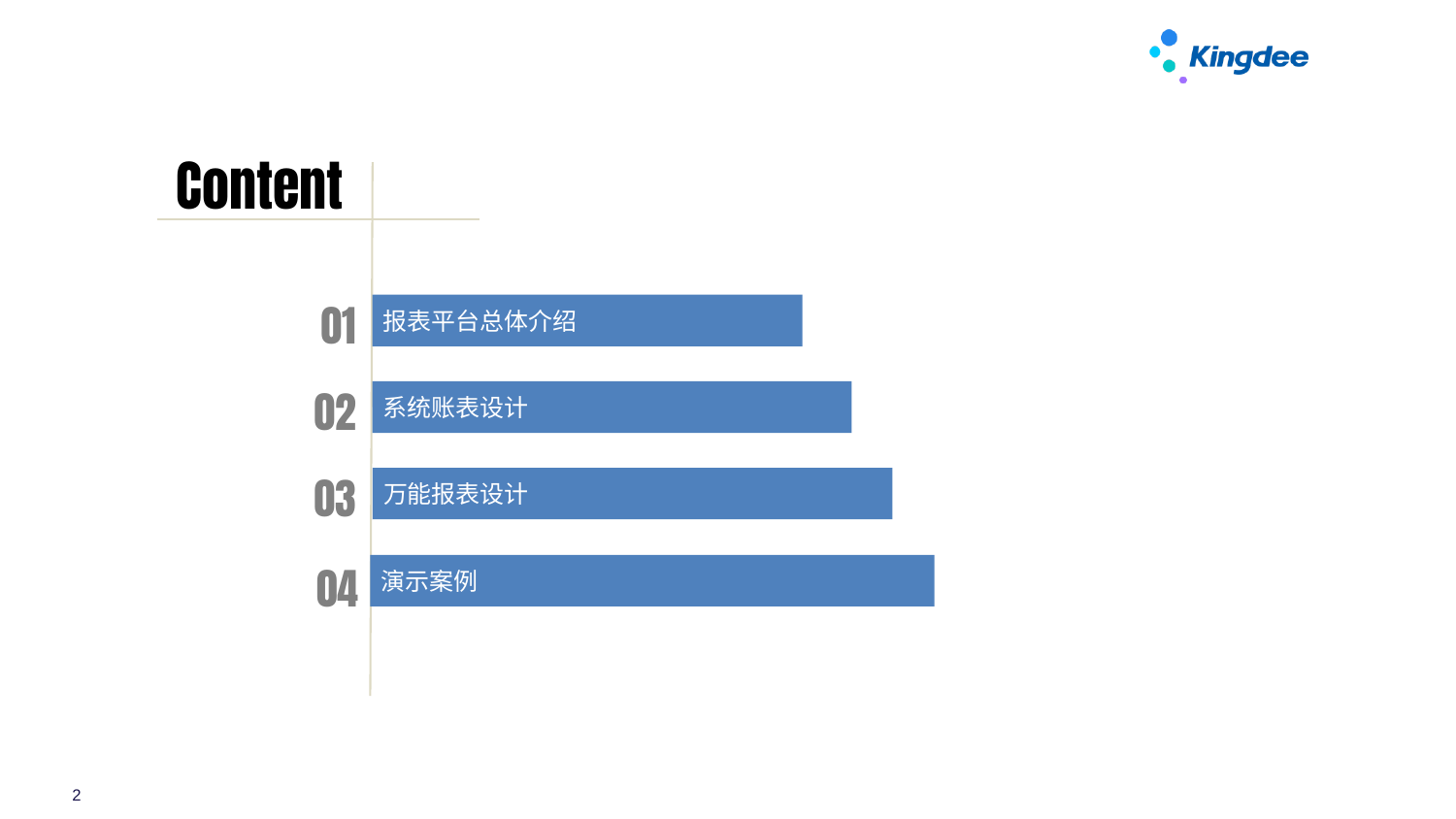

Content
01
报表平台总体介绍
02
系统账表设计
03
万能报表设计
04
演示案例